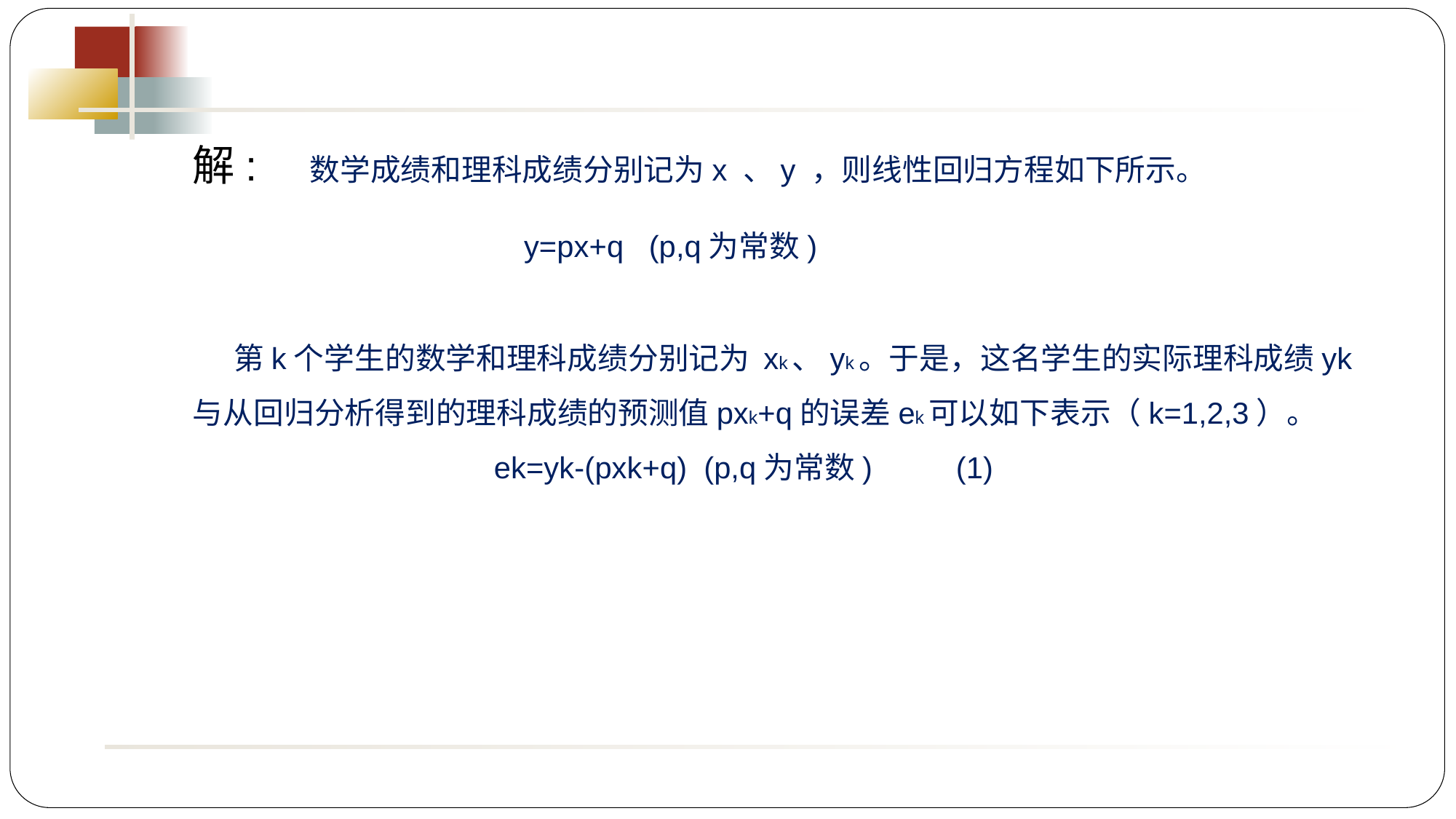

解:     数学成绩和理科成绩分别记为x 、y ，则线性回归方程如下所示。
                            y=px+q   (p,q为常数)

     第k个学生的数学和理科成绩分别记为 xk、yk。于是，这名学生的实际理科成绩yk与从回归分析得到的理科成绩的预测值pxk+q的误差ek可以如下表示（k=1,2,3）。
                                    ek=yk-(pxk+q)  (p,q为常数)          (1)